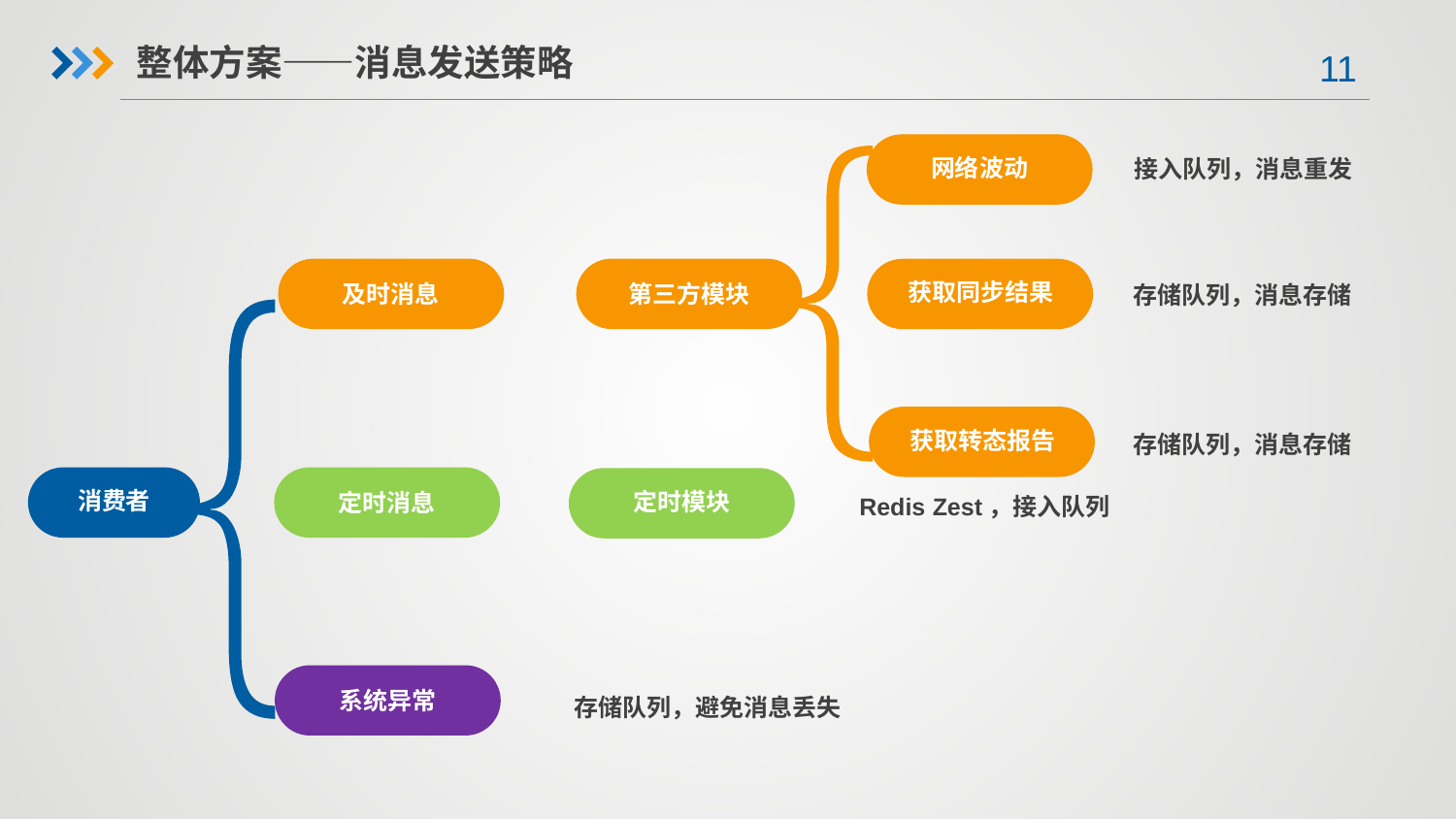

整体方案——消息发送策略

网络波动

接入队列，消息重发

及时消息
第三方模块
获取同步结果
存储队列，消息存储

获取转态报告
存储队列，消息存储

消费者
定时消息
定时模块
Redis Zest，接入队列

系统异常
存储队列，避免消息丢失